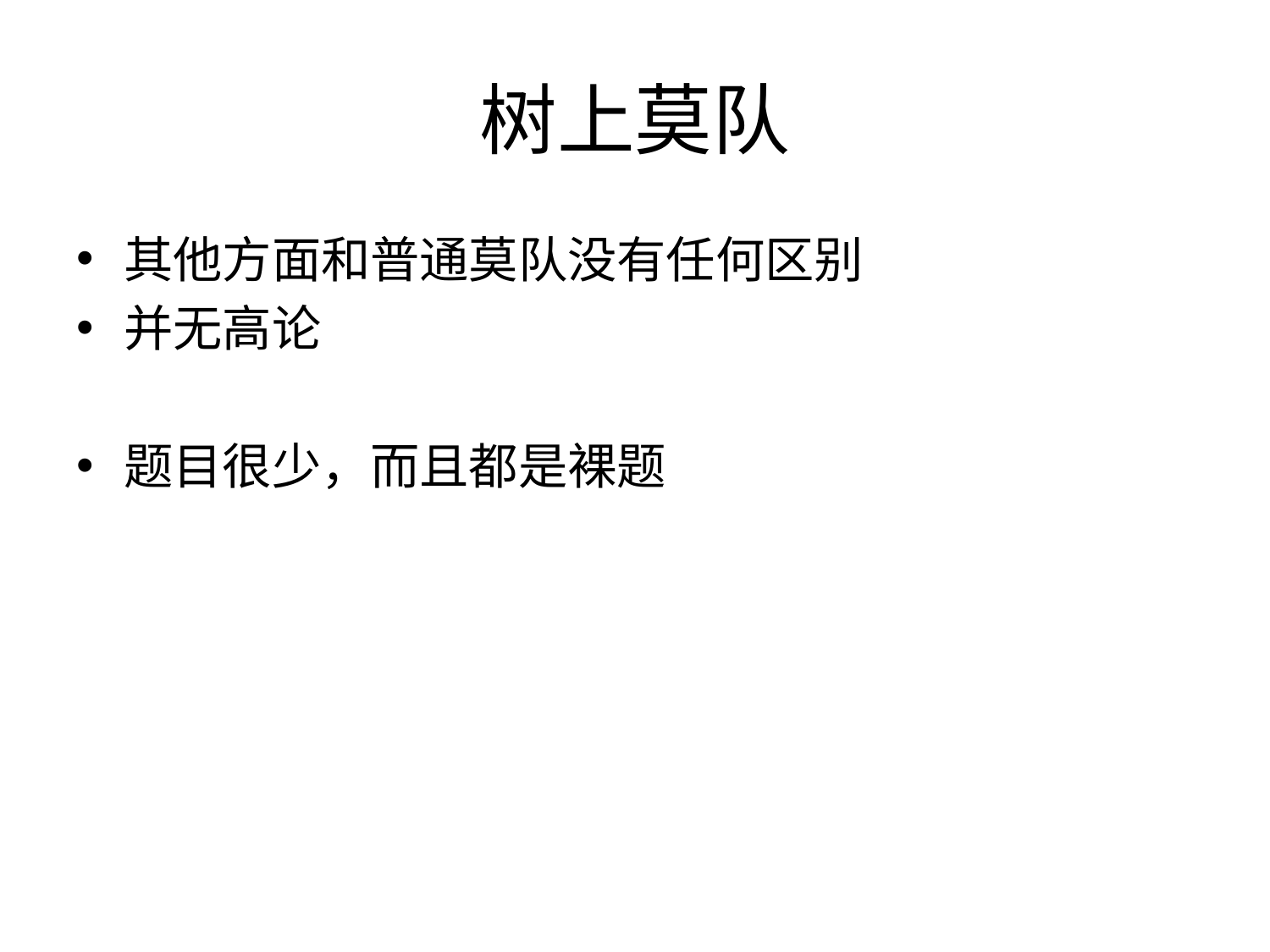

# 树上莫队
其他方面和普通莫队没有任何区别
并无高论

题目很少，而且都是裸题